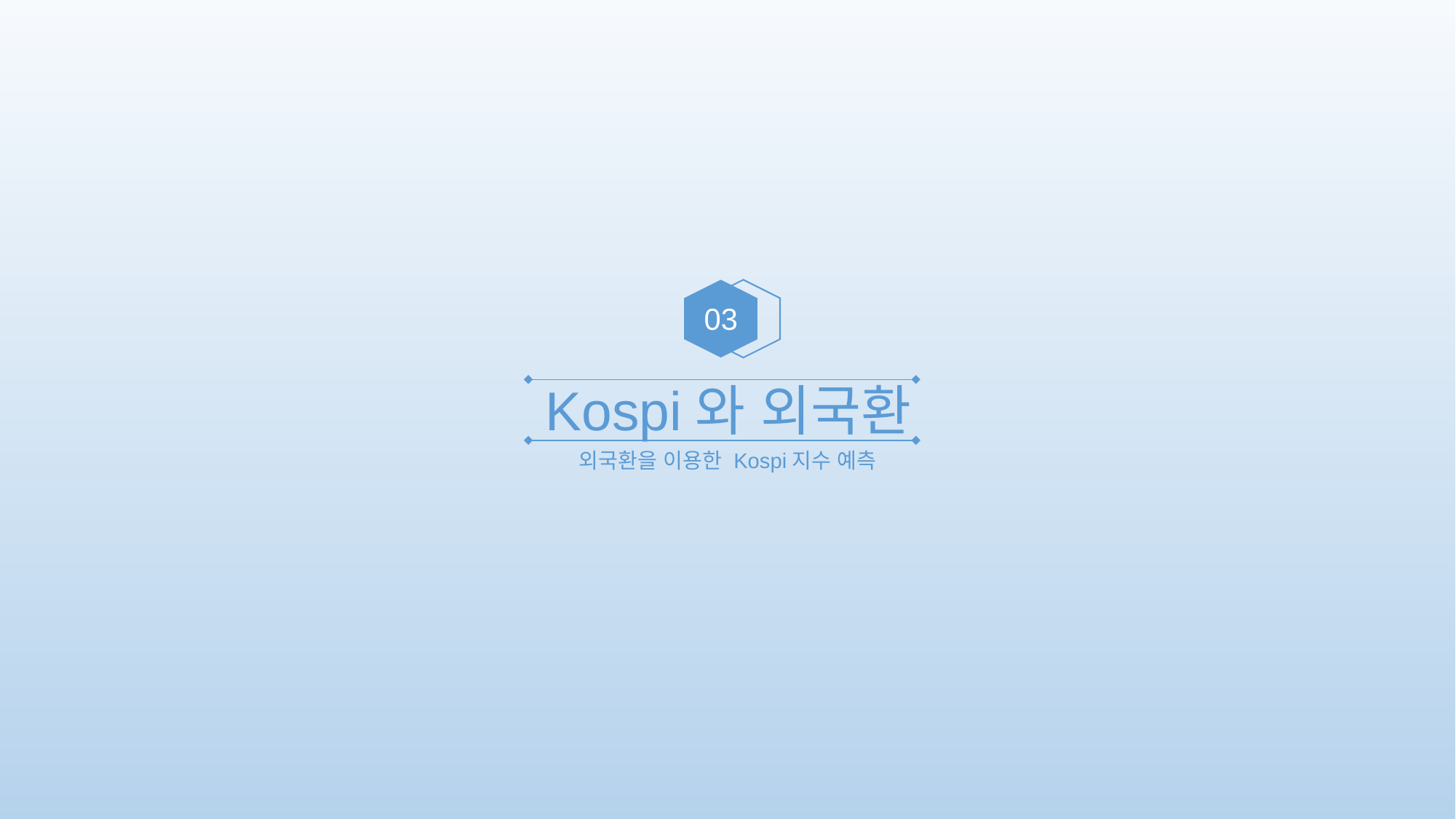

03
 Kospi와 외국환
외국환을 이용한 Kospi지수 예측